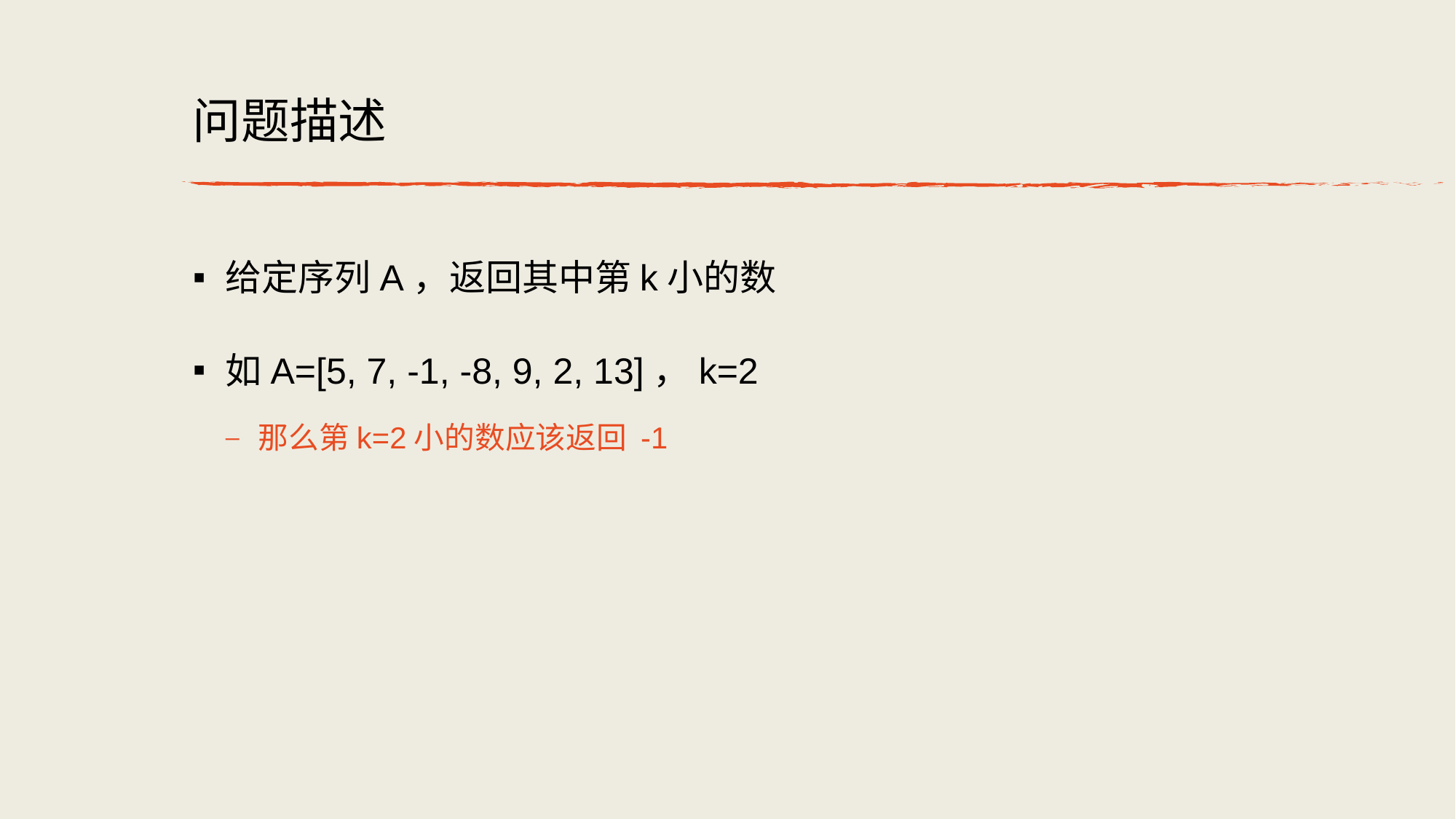

# 问题描述
给定序列A，返回其中第k小的数
如A=[5, 7, -1, -8, 9, 2, 13]，k=2
那么第k=2小的数应该返回 -1